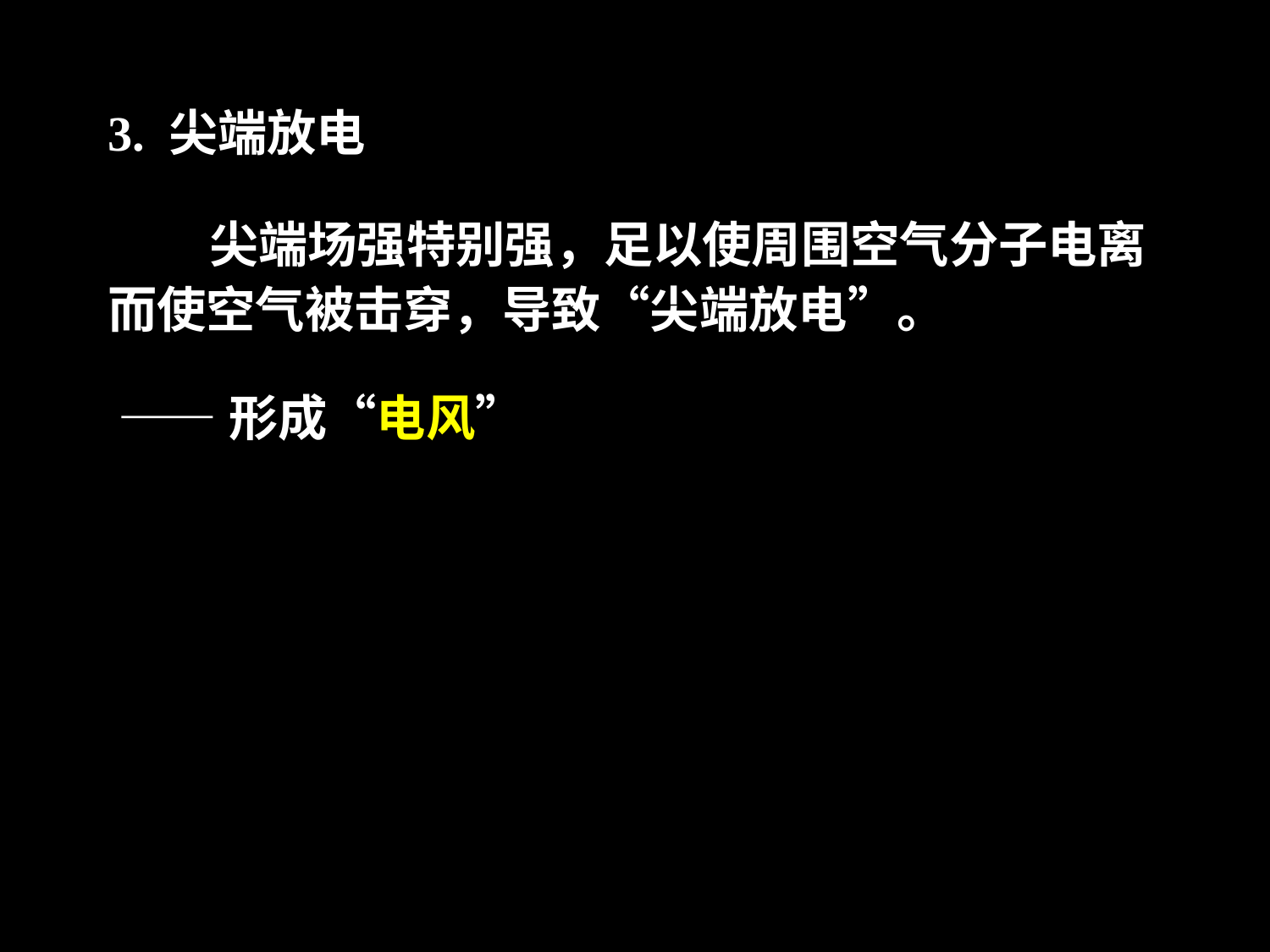

3. 尖端放电
        尖端场强特别强，足以使周围空气分子电离而使空气被击穿，导致“尖端放电”。
——形成“电风”